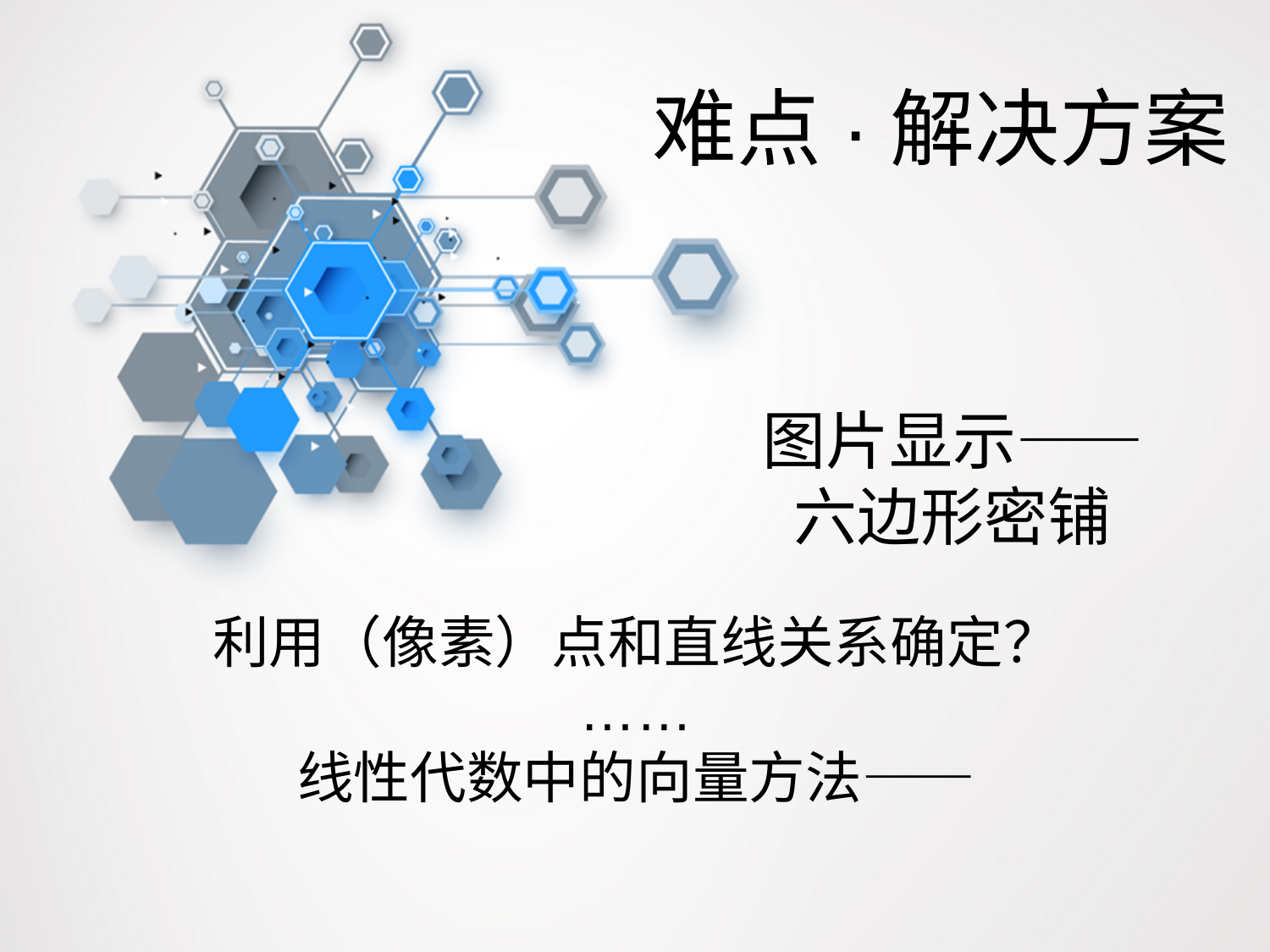

难点·解决方案
图片显示——
六边形密铺
利用（像素）点和直线关系确定？
……
线性代数中的向量方法——